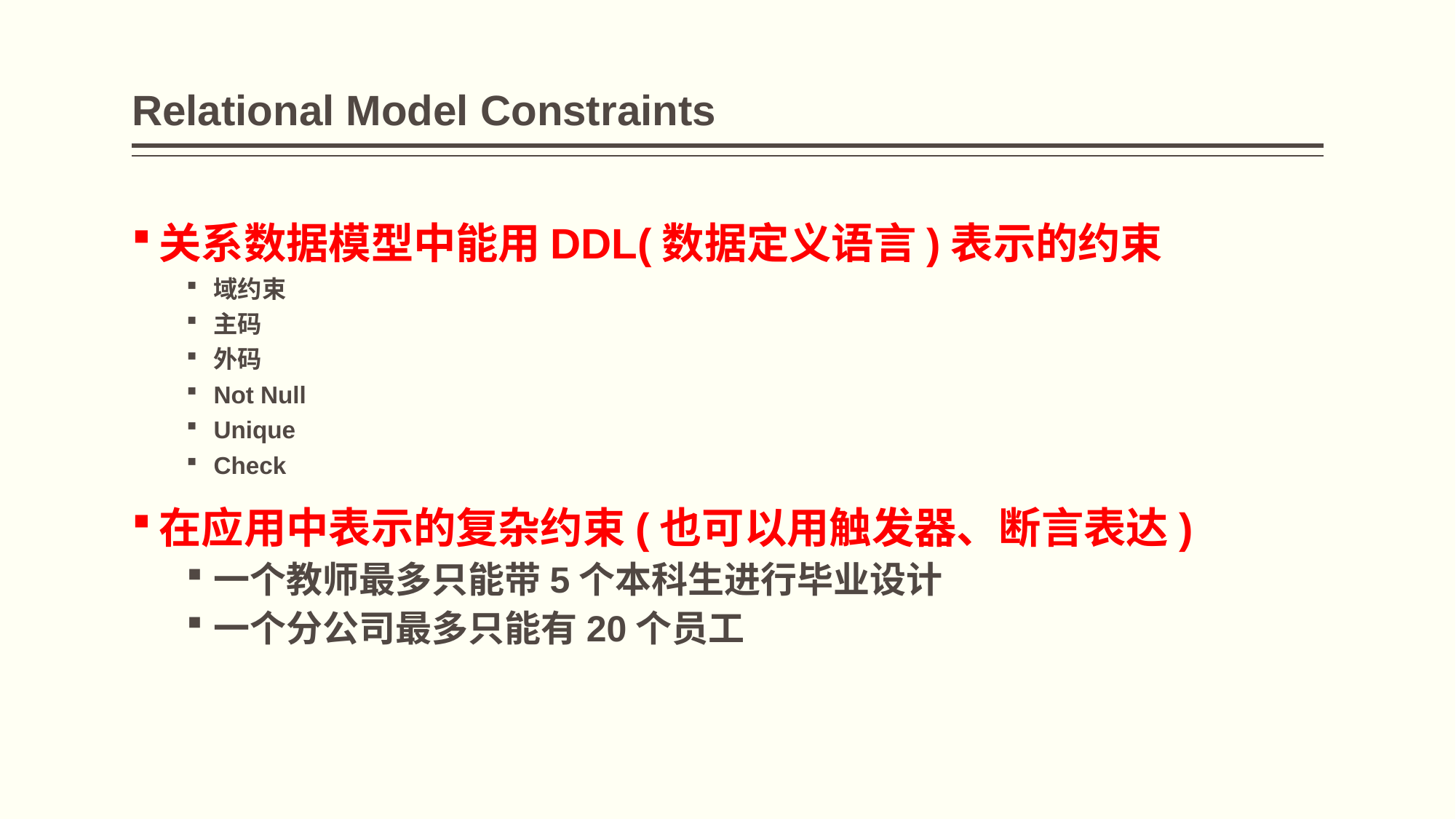

# Relational Model Constraints
关系数据模型中能用DDL(数据定义语言)表示的约束
域约束
主码
外码
Not Null
Unique
Check
在应用中表示的复杂约束(也可以用触发器、断言表达)
一个教师最多只能带5个本科生进行毕业设计
一个分公司最多只能有20个员工